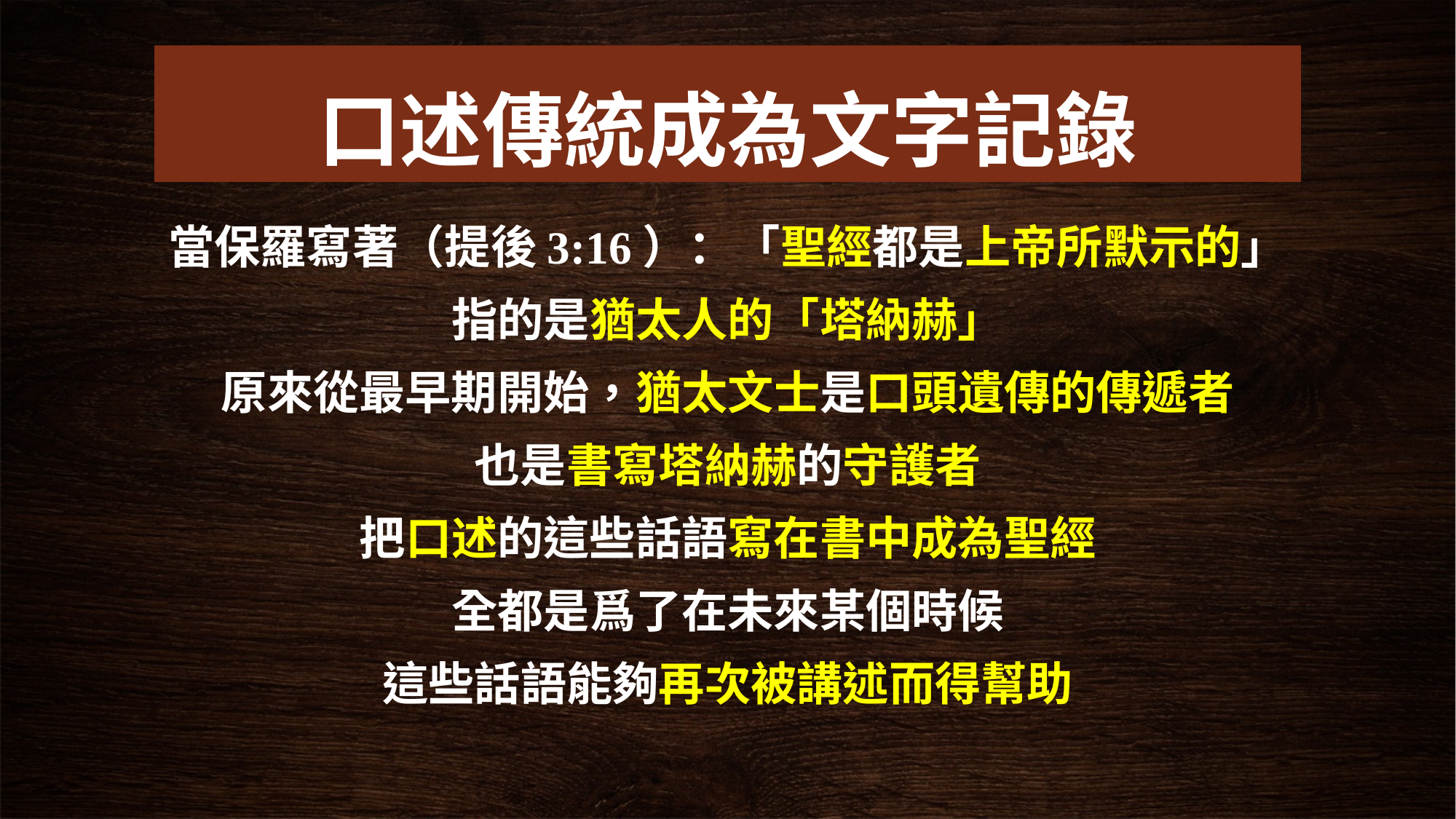

# 口述傳統成為文字記錄
當保羅寫著（提後3:16）：「聖經都是上帝所默示的」
指的是猶太人的「塔納赫」
原來從最早期開始，猶太文士是口頭遺傳的傳遞者
也是書寫塔納赫的守護者
把口述的這些話語寫在書中成為聖經
全都是爲了在未來某個時候
這些話語能夠再次被講述而得幫助